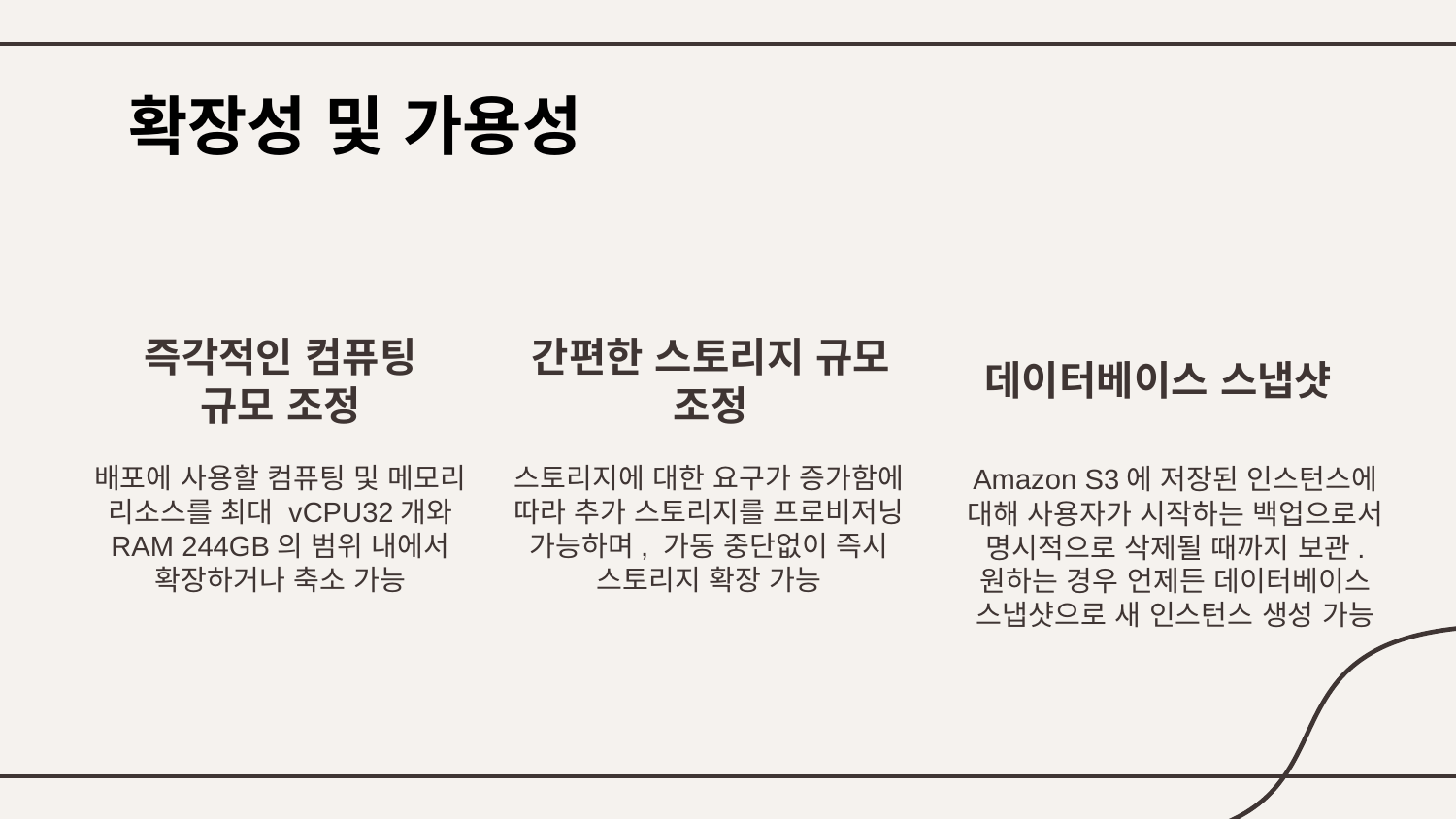

# 확장성 및 가용성
즉각적인 컴퓨팅 규모 조정
간편한 스토리지 규모 조정
데이터베이스 스냅샷
스토리지에 대한 요구가 증가함에 따라 추가 스토리지를 프로비저닝 가능하며, 가동 중단없이 즉시 스토리지 확장 가능
배포에 사용할 컴퓨팅 및 메모리 리소스를 최대 vCPU32개와 RAM 244GB의 범위 내에서 확장하거나 축소 가능
Amazon S3에 저장된 인스턴스에 대해 사용자가 시작하는 백업으로서 명시적으로 삭제될 때까지 보관. 원하는 경우 언제든 데이터베이스 스냅샷으로 새 인스턴스 생성 가능